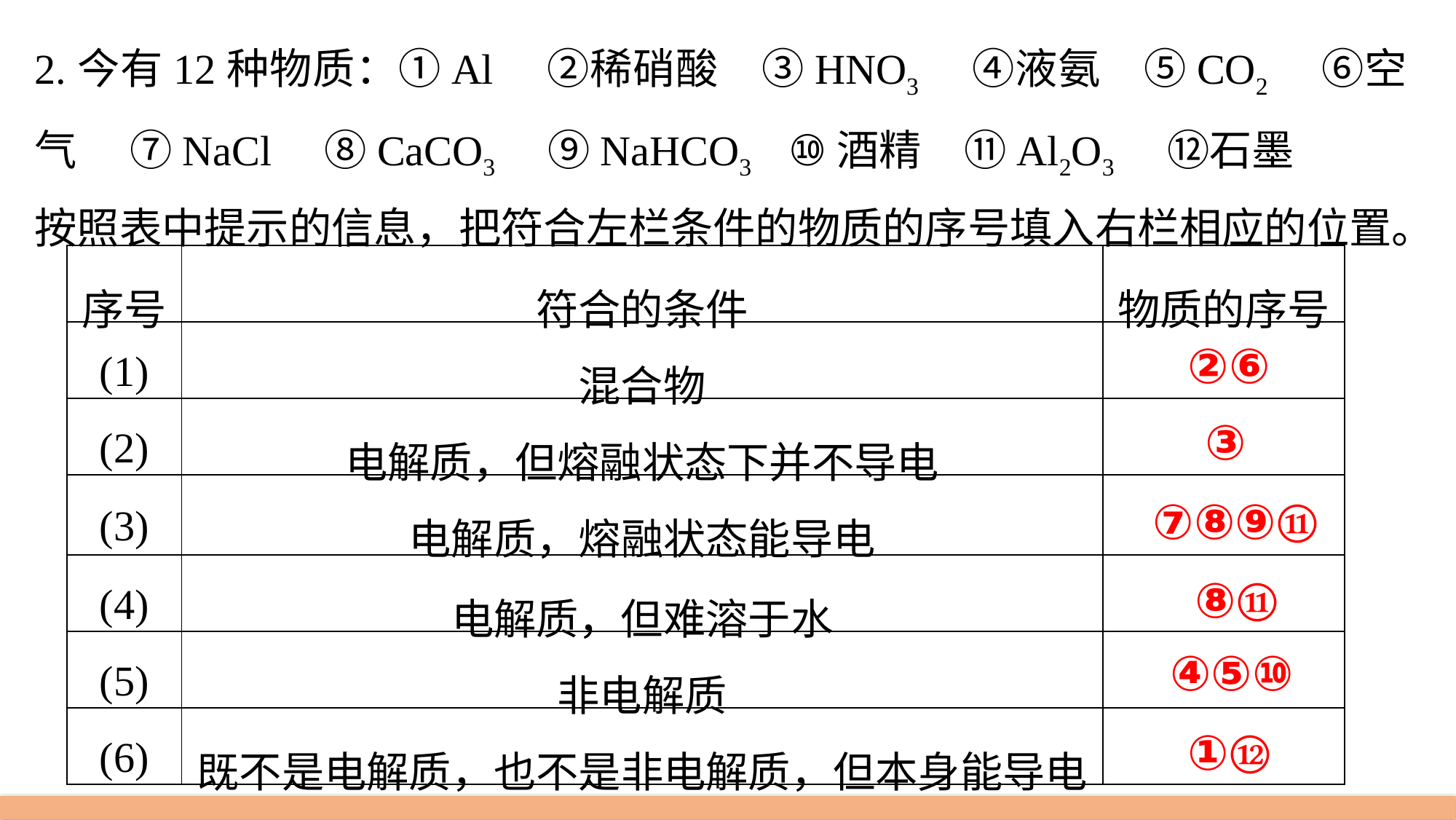

2.今有12种物质：①Al　②稀硝酸　③HNO3　④液氨　⑤CO2　⑥空气 　⑦NaCl　⑧CaCO3　⑨NaHCO3      ⑩酒精　⑪Al2O3　⑫石墨
按照表中提示的信息，把符合左栏条件的物质的序号填入右栏相应的位置。
| 序号 | 符合的条件 | 物质的序号 |
| --- | --- | --- |
| (1) | 混合物 |  |
| (2) | 电解质，但熔融状态下并不导电 |  |
| (3) | 电解质，熔融状态能导电 |  |
| (4) | 电解质，但难溶于水 |  |
| (5) | 非电解质 |  |
| (6) | 既不是电解质，也不是非电解质，但本身能导电 |  |
②⑥
③
⑦⑧⑨⑪
⑧⑪
④⑤⑩
①⑫